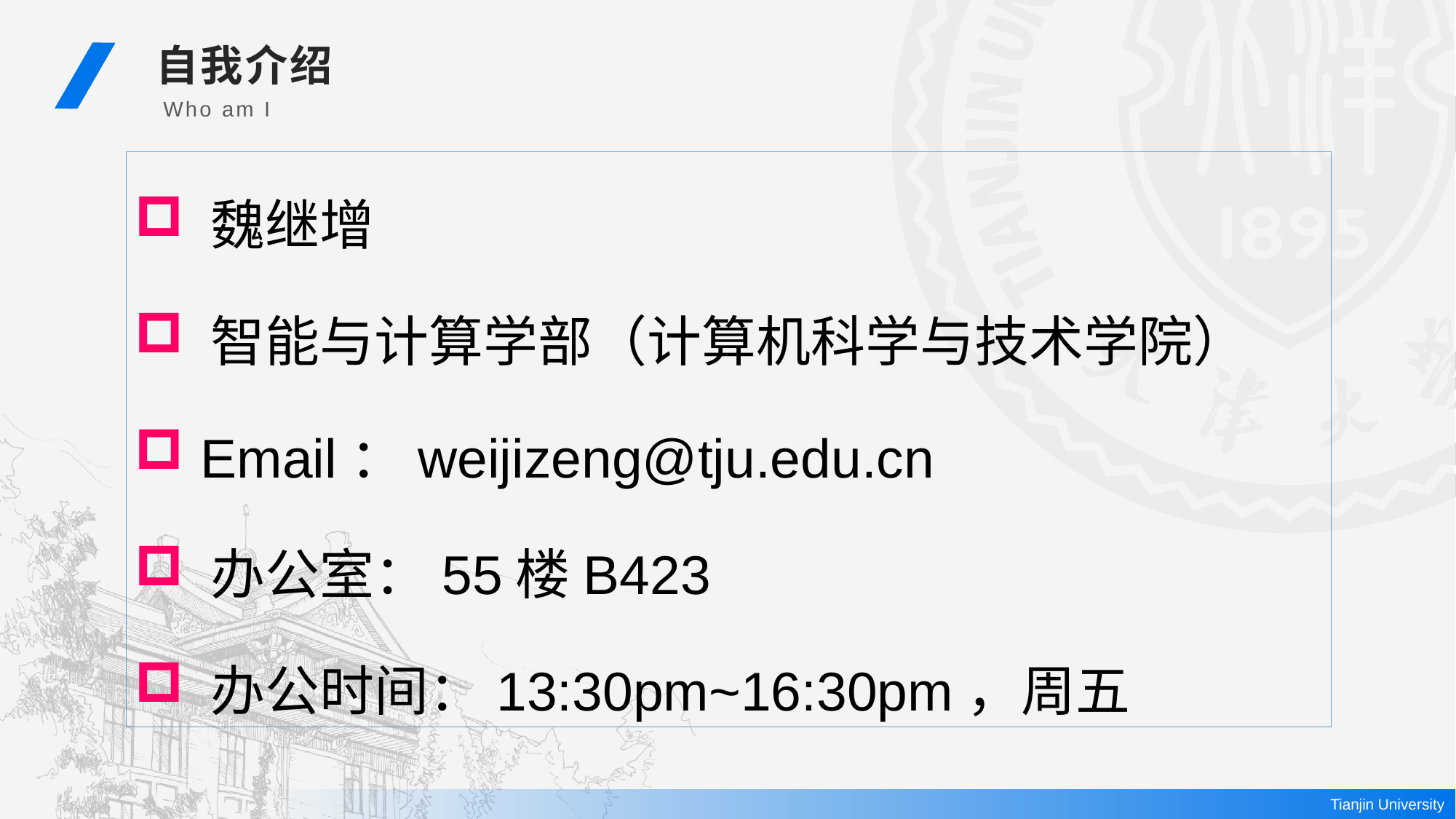

自我介绍
Who am I
 魏继增
 智能与计算学部（计算机科学与技术学院）
 Email：weijizeng@tju.edu.cn
 办公室：55楼B423
 办公时间：13:30pm~16:30pm，周五